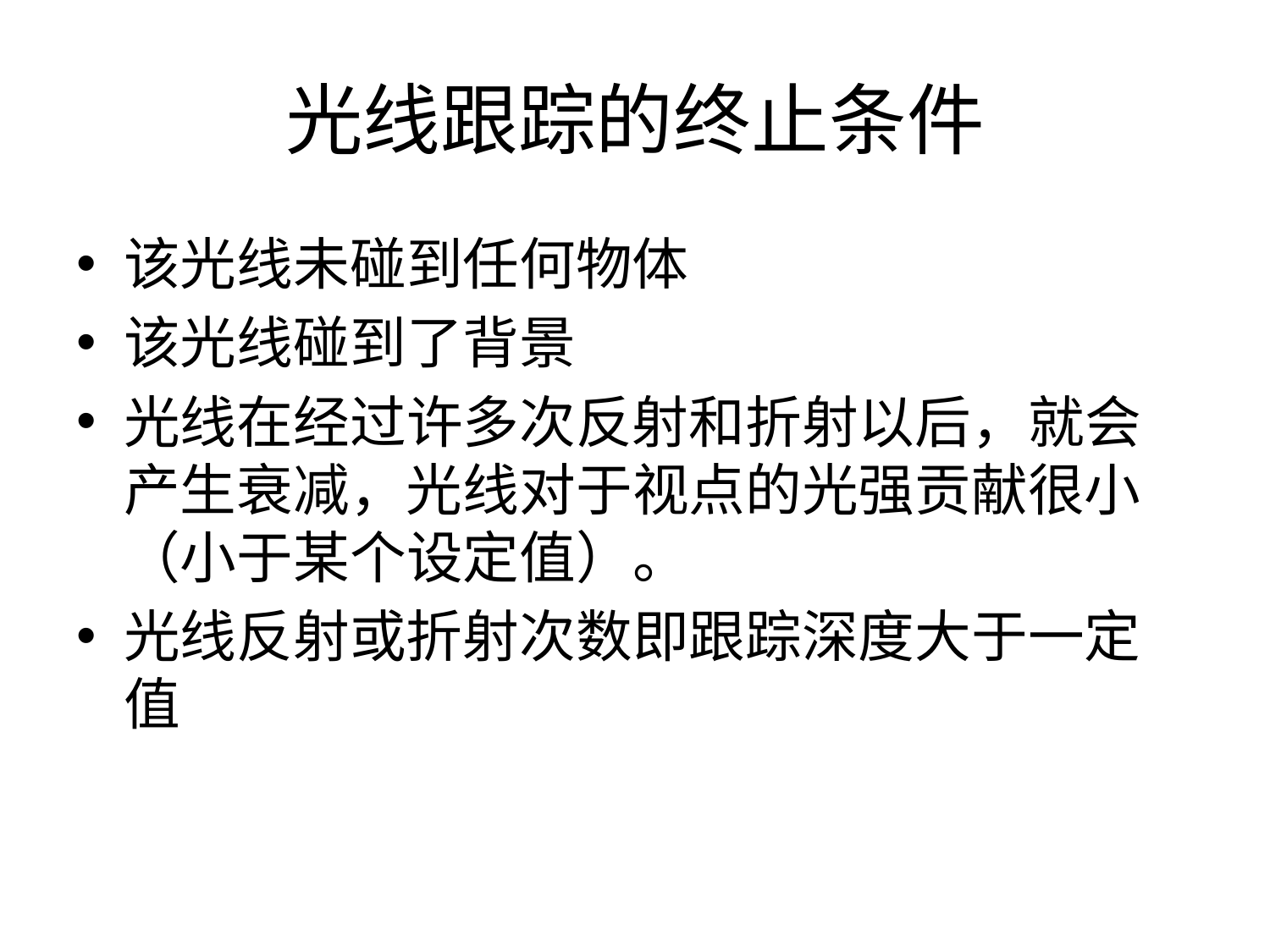

# 光线跟踪的终止条件
该光线未碰到任何物体
该光线碰到了背景
光线在经过许多次反射和折射以后，就会产生衰减，光线对于视点的光强贡献很小（小于某个设定值）。
光线反射或折射次数即跟踪深度大于一定值